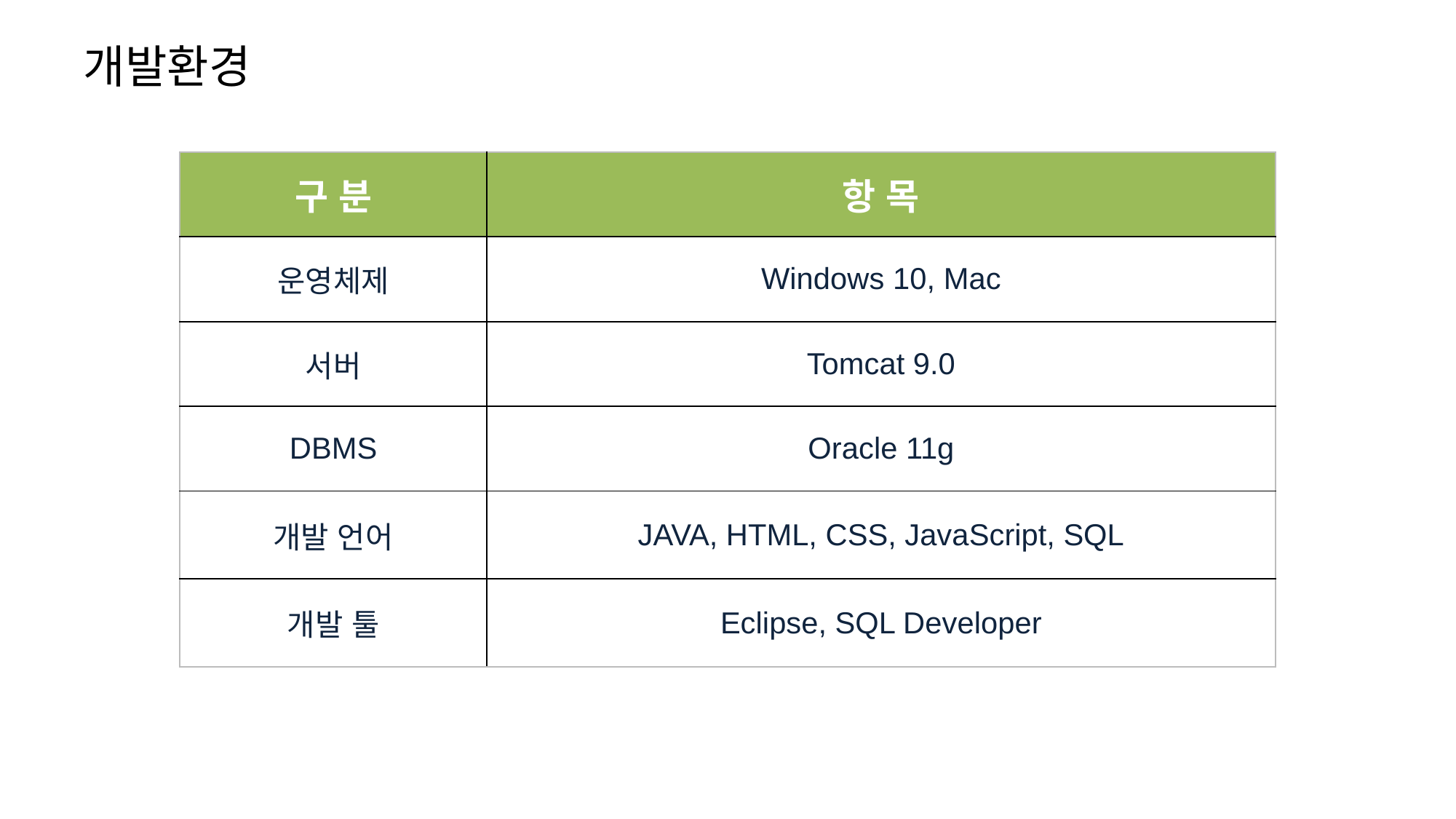

# 개발환경
| 구 분 | 항 목 |
| --- | --- |
| 운영체제 | Windows 10, Mac |
| 서버 | Tomcat 9.0 |
| DBMS | Oracle 11g |
| 개발 언어 | JAVA, HTML, CSS, JavaScript, SQL |
| 개발 툴 | Eclipse, SQL Developer |